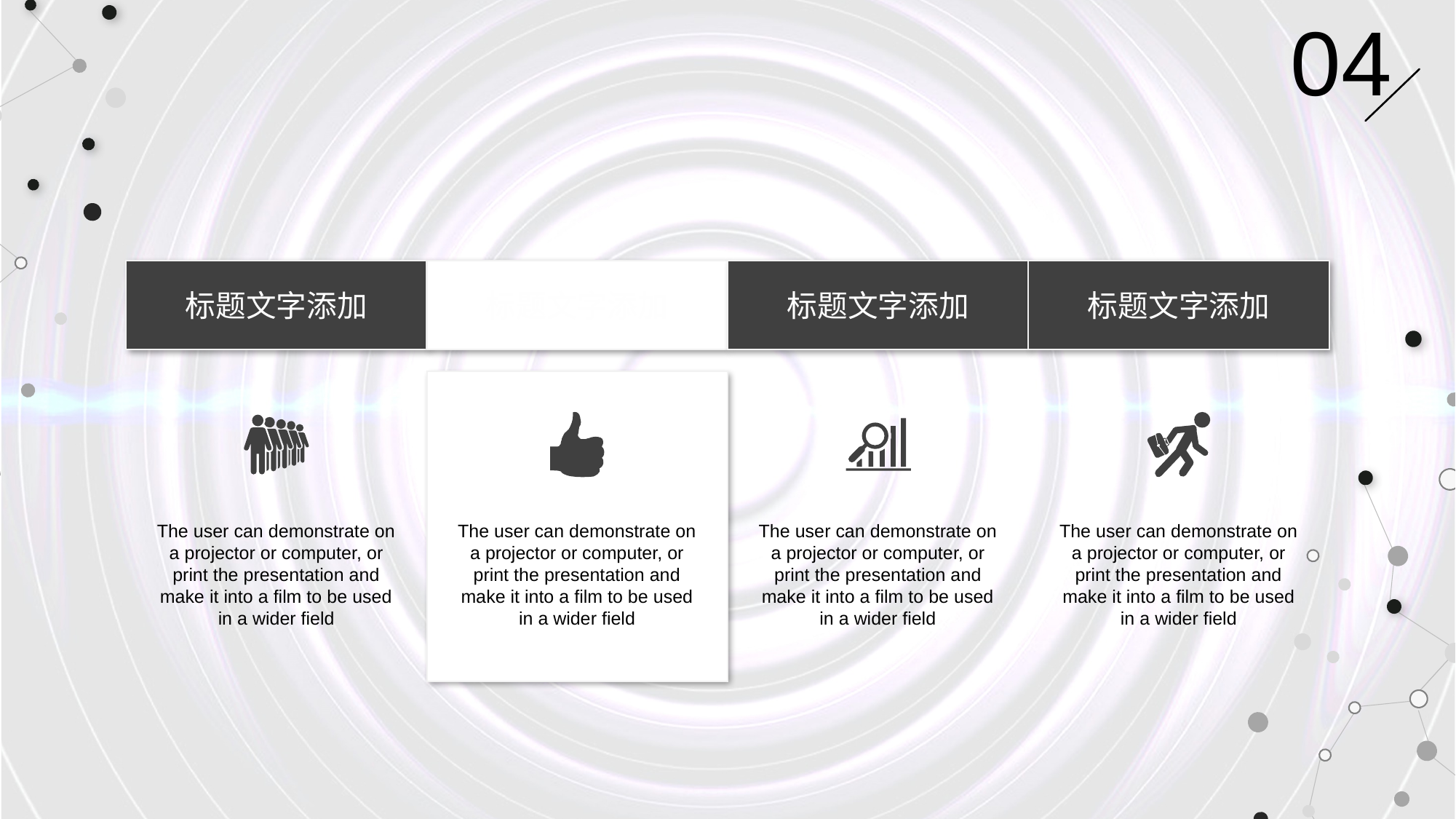

04

标题文字添加
标题文字添加
标题文字添加
标题文字添加

The user can demonstrate on a projector or computer, or print the presentation and make it into a film to be used in a wider field

The user can demonstrate on a projector or computer, or print the presentation and make it into a film to be used in a wider field

The user can demonstrate on a projector or computer, or print the presentation and make it into a film to be used in a wider field

The user can demonstrate on a projector or computer, or print the presentation and make it into a film to be used in a wider field